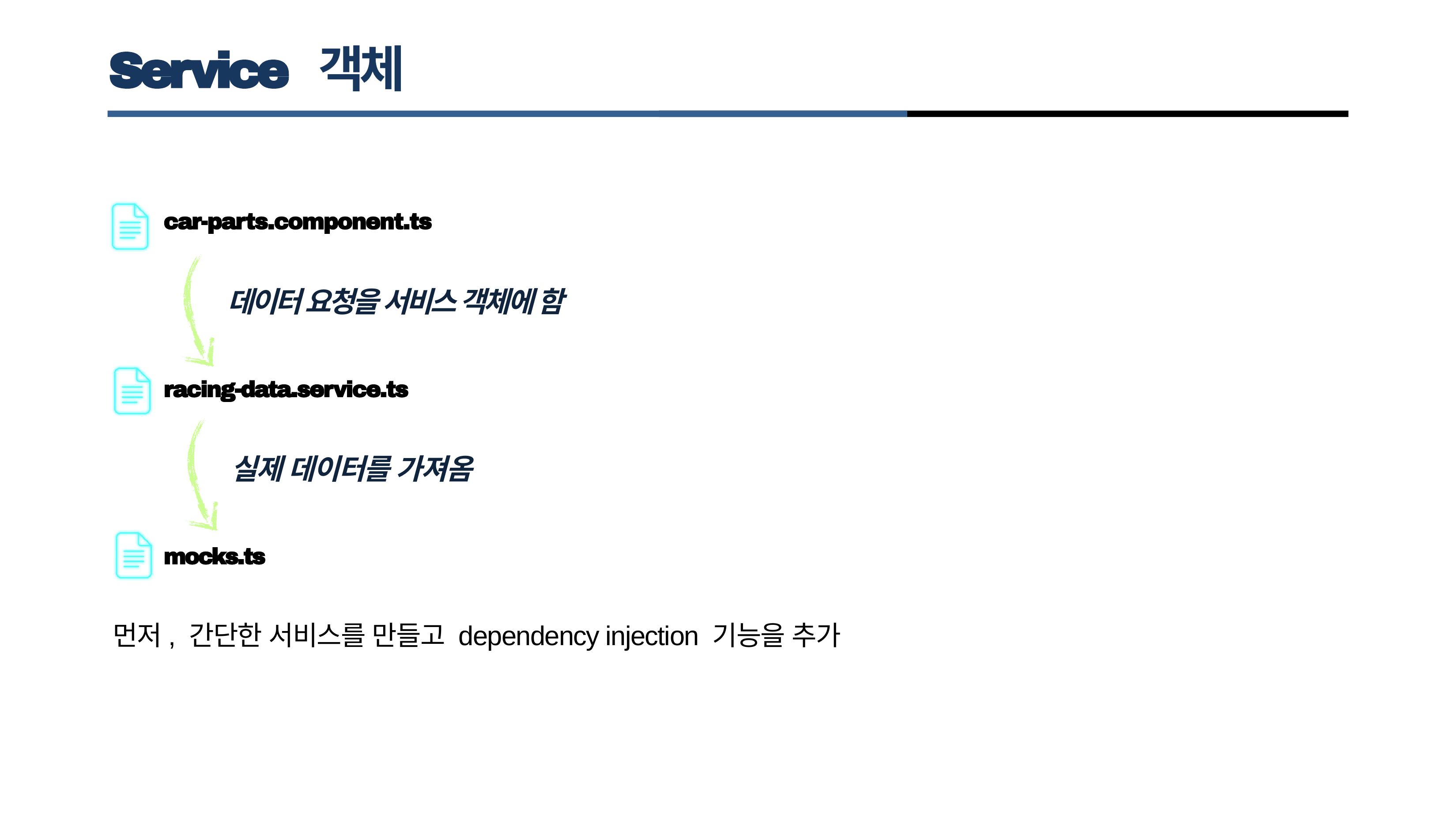

# Service 객체

car-parts.component.ts

데이터 요청을 서비스 객체에 함

racing-data.service.ts

실제 데이터를 가져옴

mocks.ts

먼저, 간단한 서비스를 만들고 dependency injection 기능을 추가